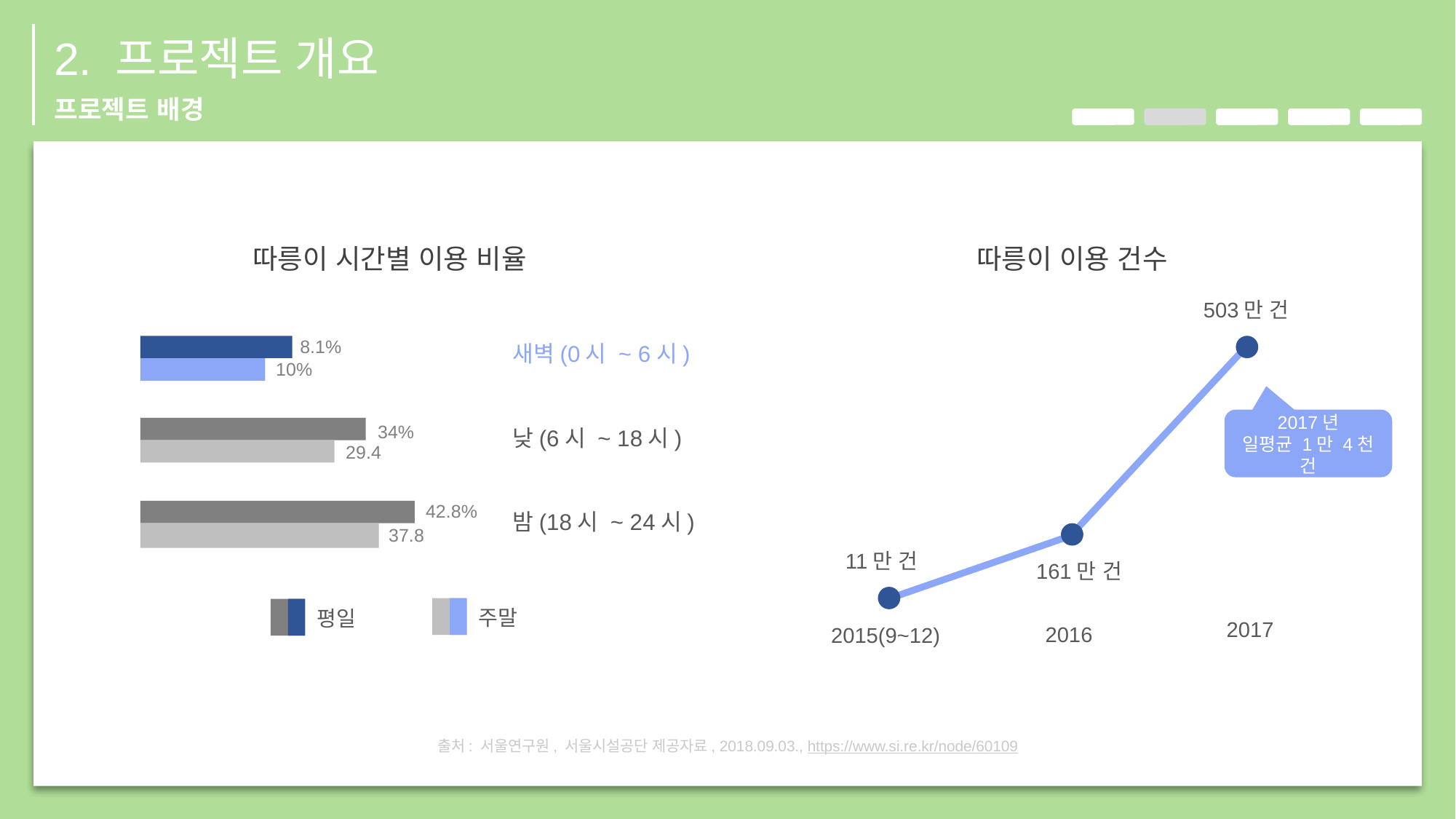

2. 프로젝트 개요
프로젝트 배경

따릉이 시간별 이용 비율
따릉이 이용 건수
503만 건
8.1%

10%

새벽(0시 ~ 6시)

2017년
일평균 1만 4천 건
34%

29.4

낮(6시 ~ 18시)
42.8%

37.8

밤(18시 ~ 24시)

11만 건
161만 건

주말
평일
2017
2016
2015(9~12)
출처: 서울연구원, 서울시설공단 제공자료, 2018.09.03., https://www.si.re.kr/node/60109